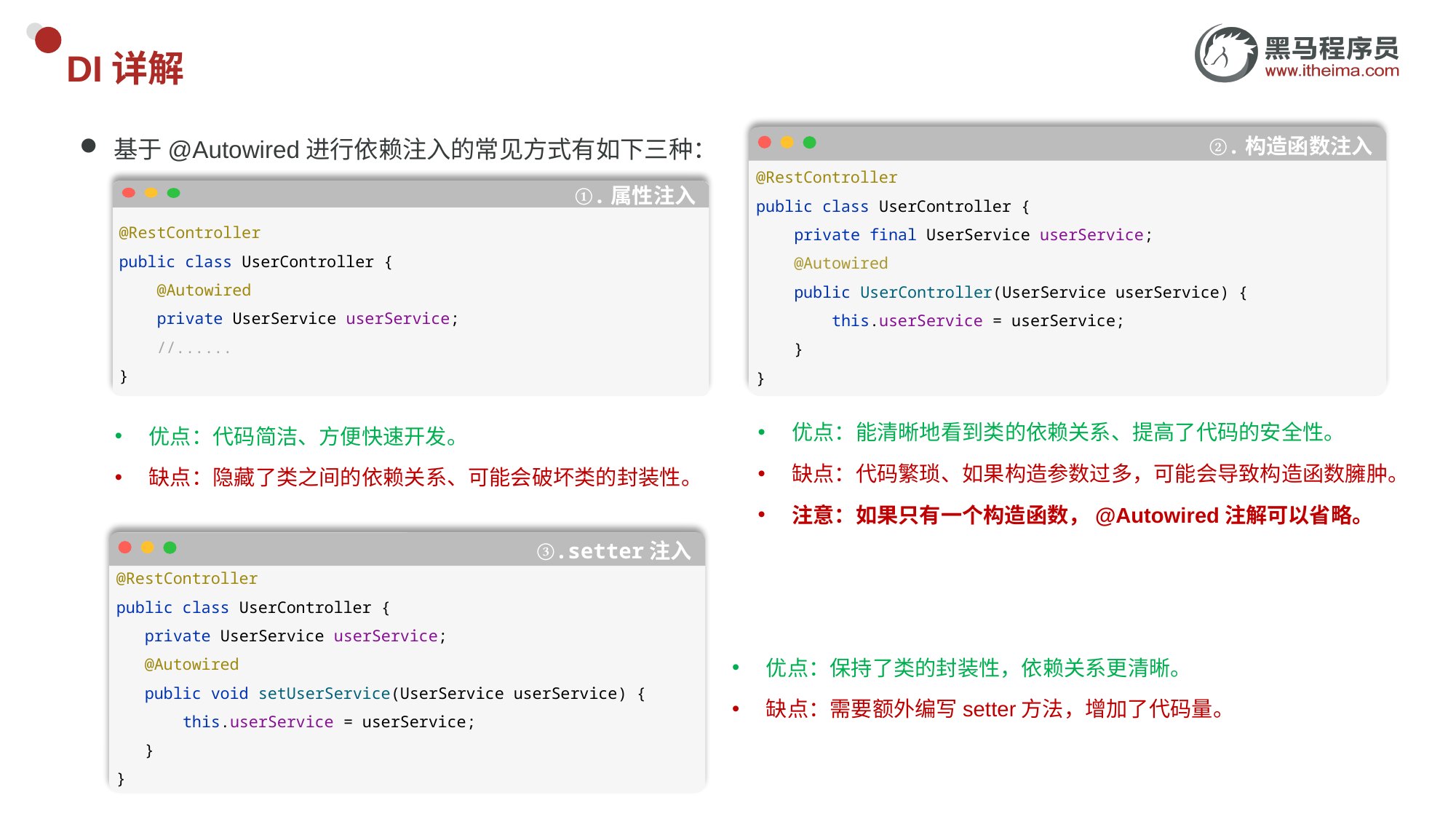

# DI详解
基于@Autowired进行依赖注入的常见方式有如下三种：
②.构造函数注入
@RestController
public class UserController {
    private final UserService userService;
    @Autowired
    public UserController(UserService userService) {
        this.userService = userService;
    }
}

①.属性注入
@RestController
public class UserController {
    @Autowired
    private UserService userService;
    //......
}

优点：能清晰地看到类的依赖关系、提高了代码的安全性。
缺点：代码繁琐、如果构造参数过多，可能会导致构造函数臃肿。
注意：如果只有一个构造函数，@Autowired注解可以省略。
优点：代码简洁、方便快速开发。
缺点：隐藏了类之间的依赖关系、可能会破坏类的封装性。
③.setter注入
@RestController
public class UserController {
   private UserService userService;
   @Autowired
   public void setUserService(UserService userService) {
       this.userService = userService;
   }
}

优点：保持了类的封装性，依赖关系更清晰。
缺点：需要额外编写setter方法，增加了代码量。